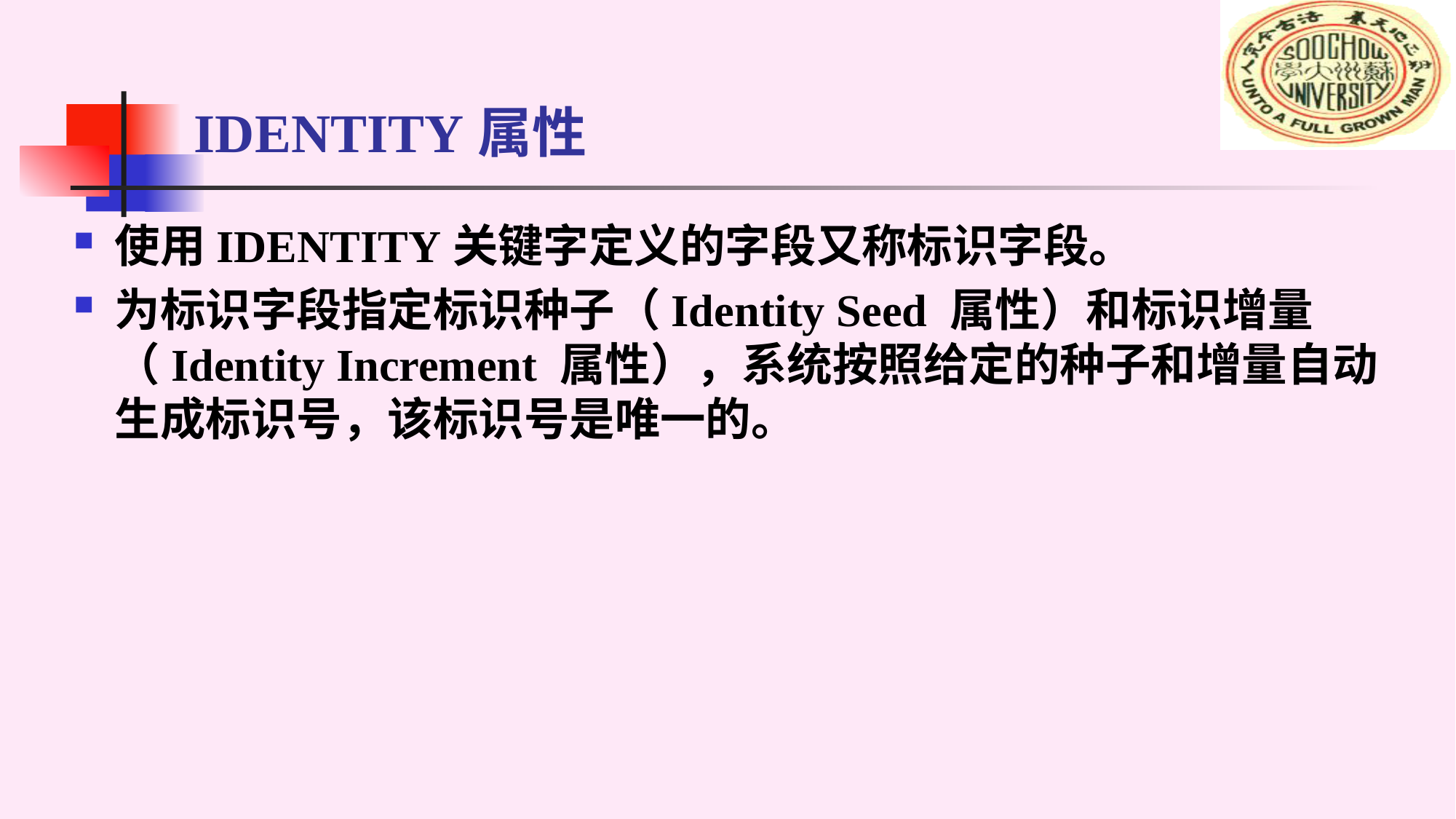

# IDENTITY属性
使用IDENTITY关键字定义的字段又称标识字段。
为标识字段指定标识种子（Identity Seed 属性）和标识增量（Identity Increment 属性），系统按照给定的种子和增量自动生成标识号，该标识号是唯一的。